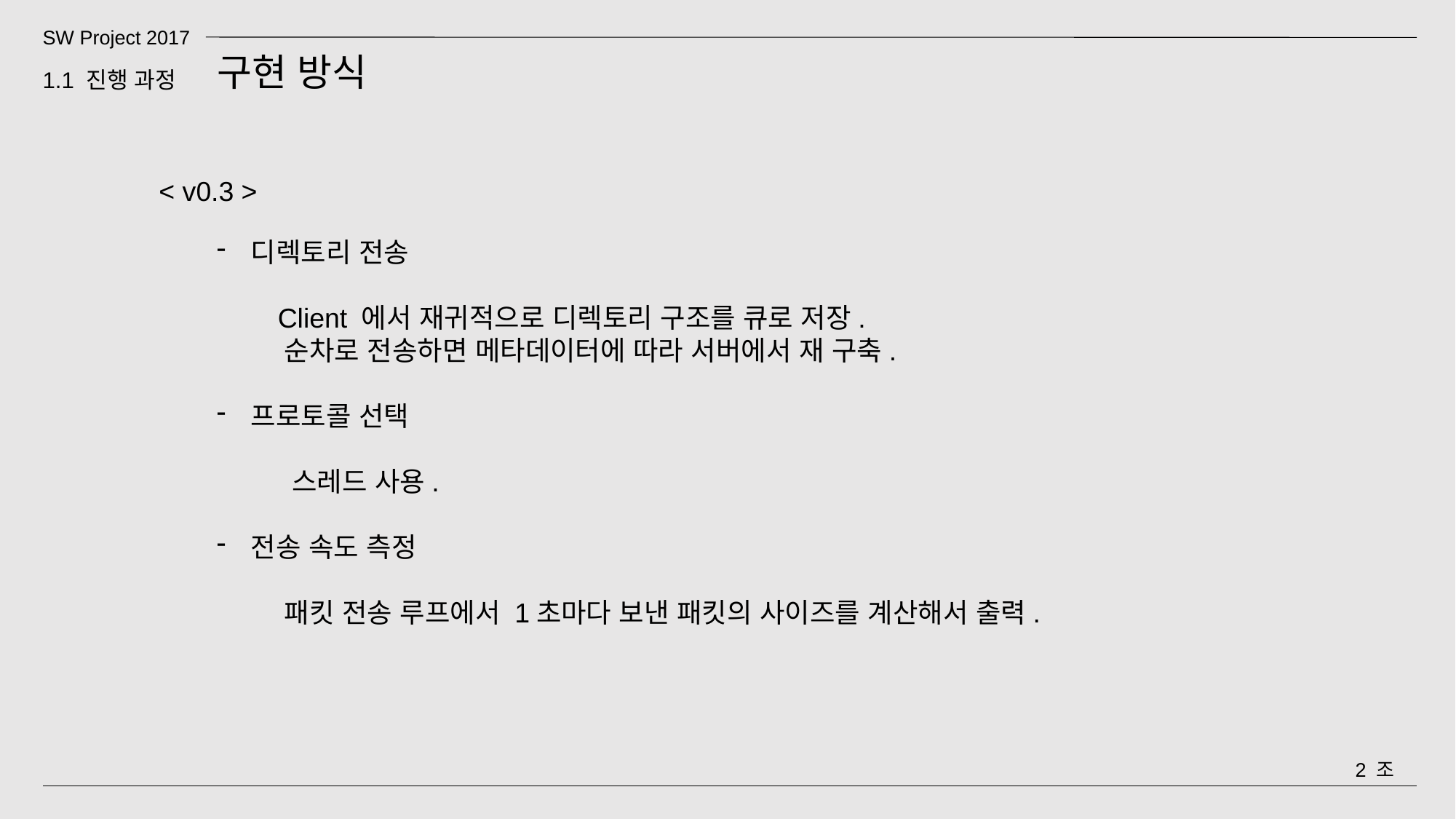

SW Project 2017
구현 방식
1.1 진행 과정
< v0.3 >
디렉토리 전송

        Client 에서 재귀적으로 디렉토리 구조를 큐로 저장.
        순차로 전송하면 메타데이터에 따라 서버에서 재 구축.

프로토콜 선택

         스레드 사용.

전송 속도 측정

        패킷 전송 루프에서 1초마다 보낸 패킷의 사이즈를 계산해서 출력.
2 조